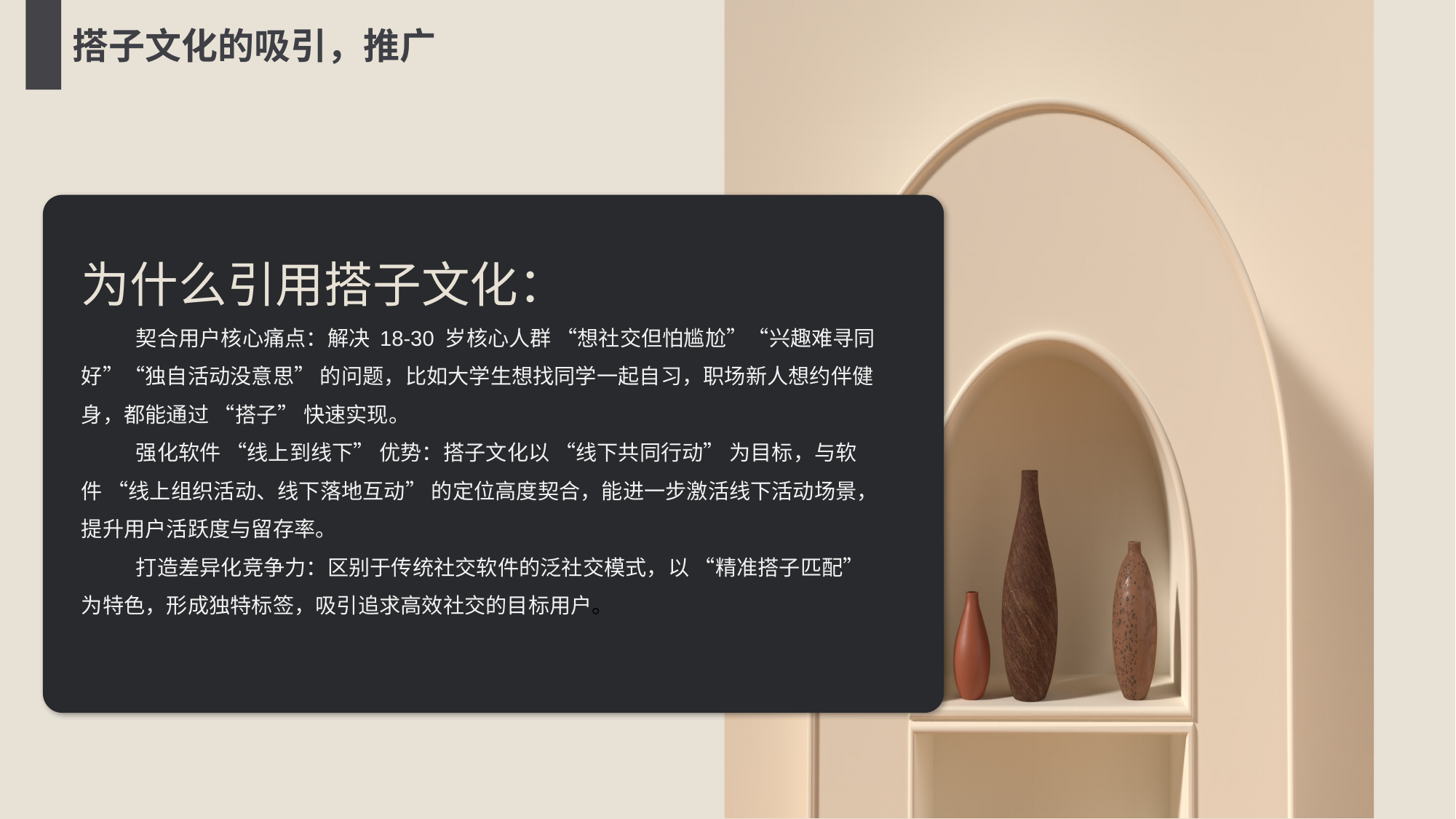

搭子文化的吸引，推广

为什么引用搭子文化：
契合用户核心痛点：解决 18-30 岁核心人群 “想社交但怕尴尬”“兴趣难寻同好”“独自活动没意思” 的问题，比如大学生想找同学一起自习，职场新人想约伴健身，都能通过 “搭子” 快速实现。​
强化软件 “线上到线下” 优势：搭子文化以 “线下共同行动” 为目标，与软件 “线上组织活动、线下落地互动” 的定位高度契合，能进一步激活线下活动场景，提升用户活跃度与留存率。​
打造差异化竞争力：区别于传统社交软件的泛社交模式，以 “精准搭子匹配” 为特色，形成独特标签，吸引追求高效社交的目标用户。